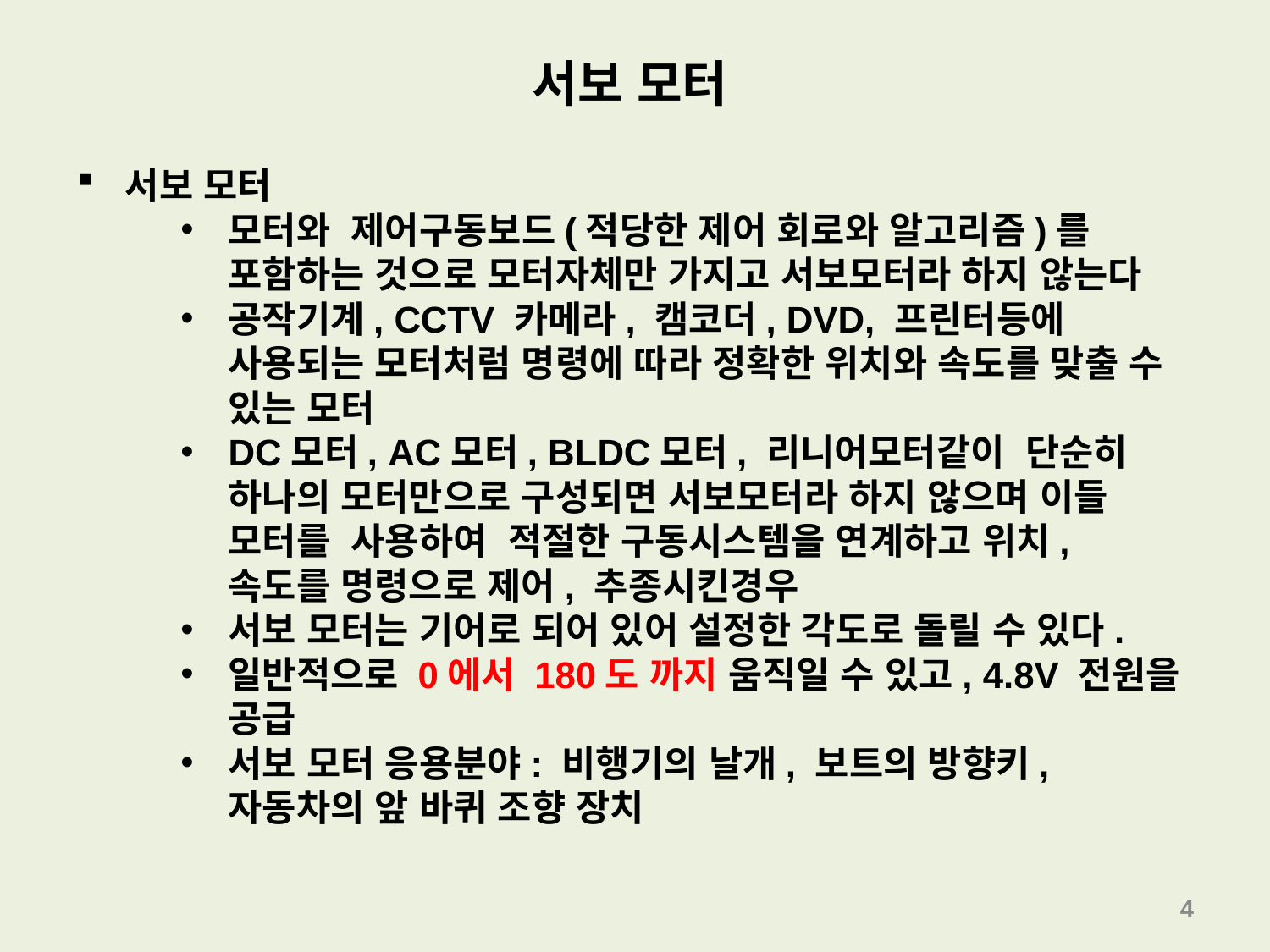

서보 모터
서보 모터
모터와  제어구동보드(적당한 제어 회로와 알고리즘)를 포함하는 것으로 모터자체만 가지고 서보모터라 하지 않는다
공작기계, CCTV 카메라, 캠코더, DVD, 프린터등에 사용되는 모터처럼 명령에 따라 정확한 위치와 속도를 맞출 수 있는 모터
DC모터, AC모터, BLDC모터, 리니어모터같이  단순히 하나의 모터만으로 구성되면 서보모터라 하지 않으며 이들 모터를  사용하여  적절한 구동시스템을 연계하고 위치, 속도를 명령으로 제어, 추종시킨경우
서보 모터는 기어로 되어 있어 설정한 각도로 돌릴 수 있다.
일반적으로 0에서 180도 까지 움직일 수 있고, 4.8V 전원을 공급
서보 모터 응용분야: 비행기의 날개, 보트의 방향키, 자동차의 앞 바퀴 조향 장치
4